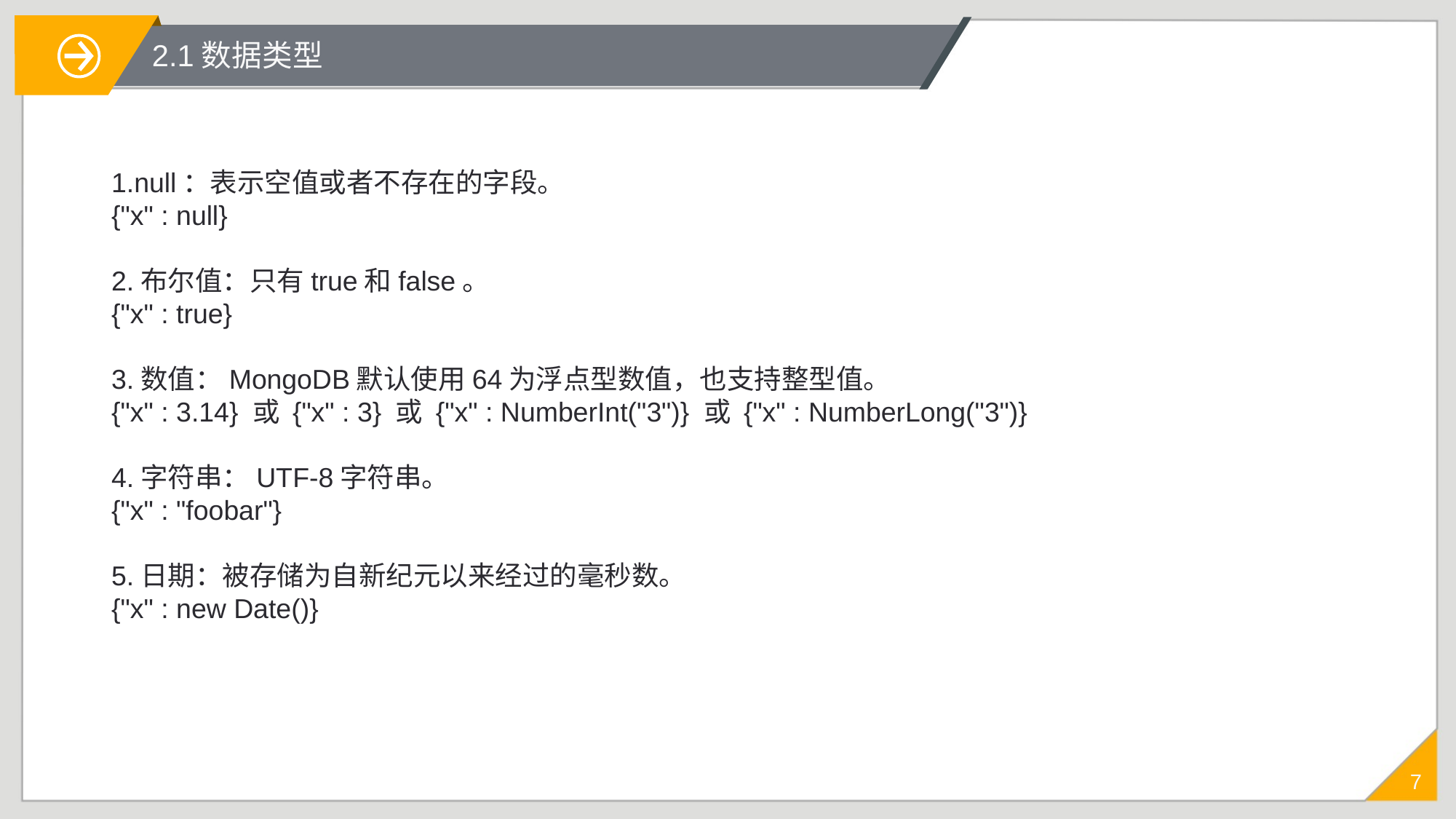

2.1数据类型

1.null：表示空值或者不存在的字段。
{"x" : null}

2.布尔值：只有true和false。
{"x" : true}

3.数值：MongoDB默认使用64为浮点型数值，也支持整型值。
{"x" : 3.14} 或 {"x" : 3} 或 {"x" : NumberInt("3")} 或 {"x" : NumberLong("3")}

4.字符串：UTF-8字符串。
{"x" : "foobar"}

5.日期：被存储为自新纪元以来经过的毫秒数。
{"x" : new Date()}